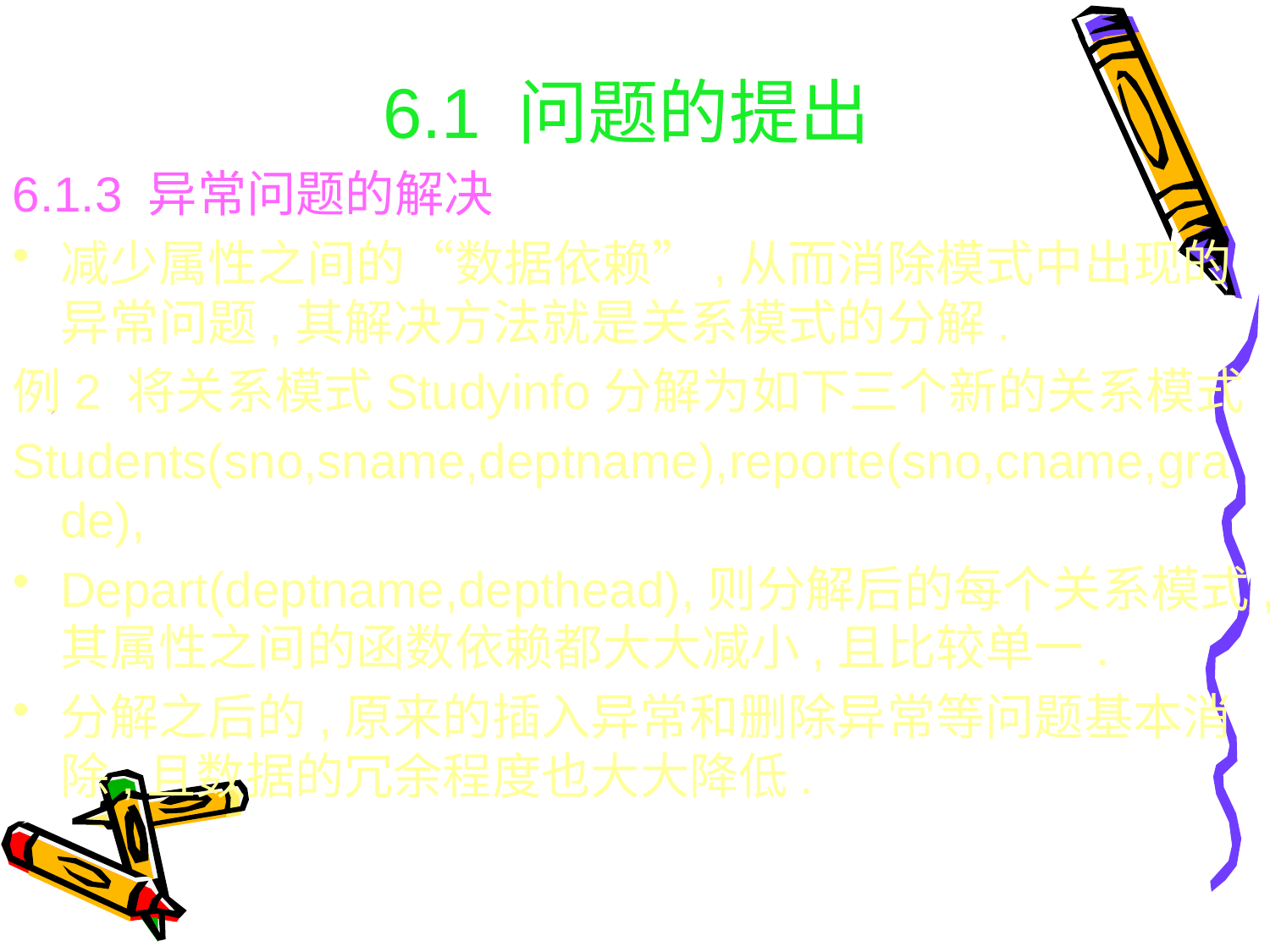

# 6.1 问题的提出
6.1.3 异常问题的解决
减少属性之间的“数据依赖”,从而消除模式中出现的异常问题,其解决方法就是关系模式的分解.
例2 将关系模式Studyinfo分解为如下三个新的关系模式
Students(sno,sname,deptname),reporte(sno,cname,grade),
Depart(deptname,depthead),则分解后的每个关系模式,其属性之间的函数依赖都大大减小,且比较单一.
分解之后的,原来的插入异常和删除异常等问题基本消除,且数据的冗余程度也大大降低.